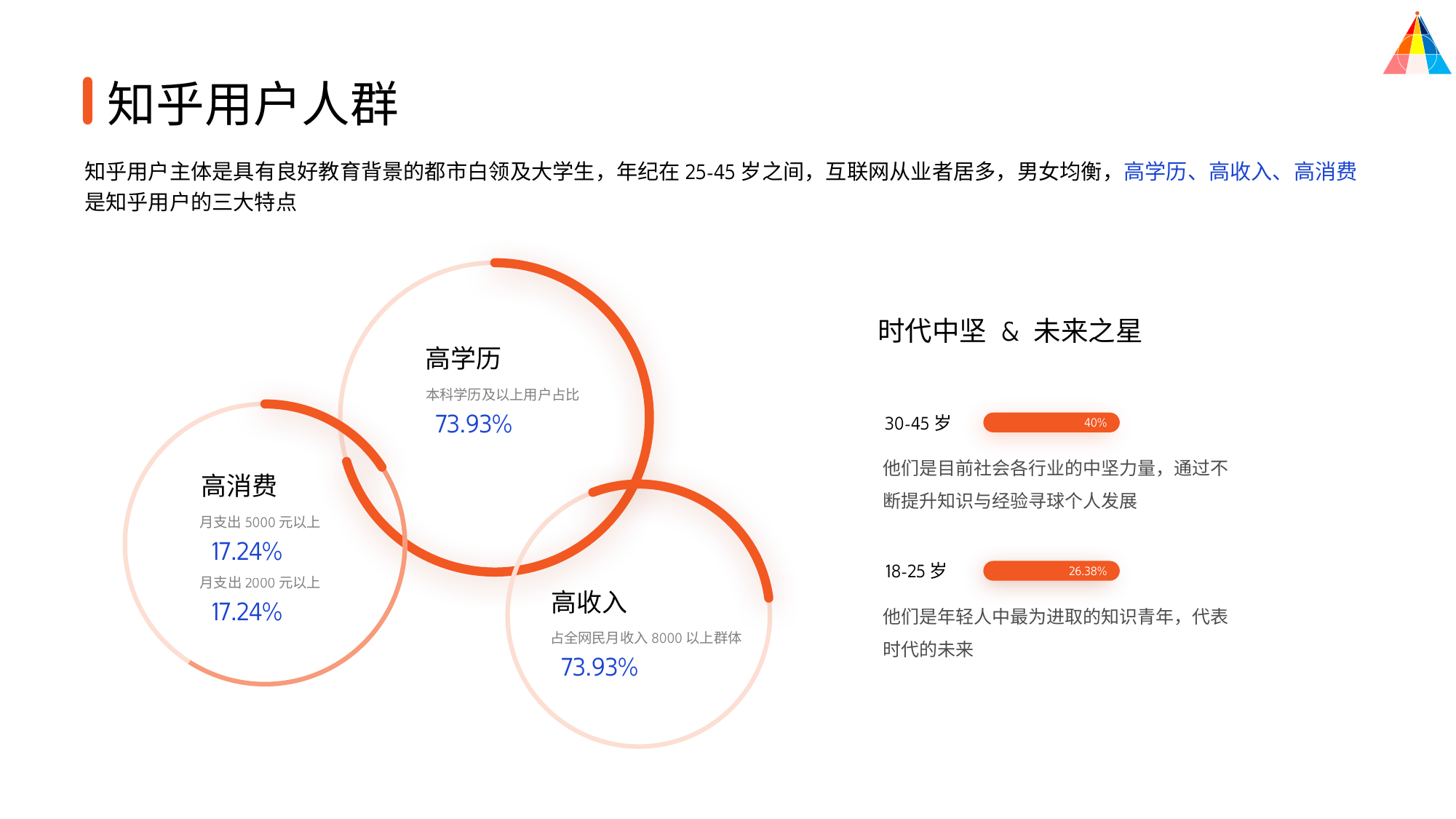

知乎用户人群

知乎用户主体是具有良好教育背景的都市白领及大学生，年纪在25-45岁之间，互联网从业者居多，男女均衡，高学历、高收入、高消费是知乎用户的三大特点

时代中坚 & 未来之星
高学历
本科学历及以上用户占比
73.93%

30-45岁
40%

他们是目前社会各行业的中坚力量，通过不断提升知识与经验寻球个人发展
高消费
月支出5000元以上
17.24%
月支出2000元以上
17.24%

18-25岁
26.38%

高收入
占全网民月收入8000以上群体
73.93%
他们是年轻人中最为进取的知识青年，代表时代的未来